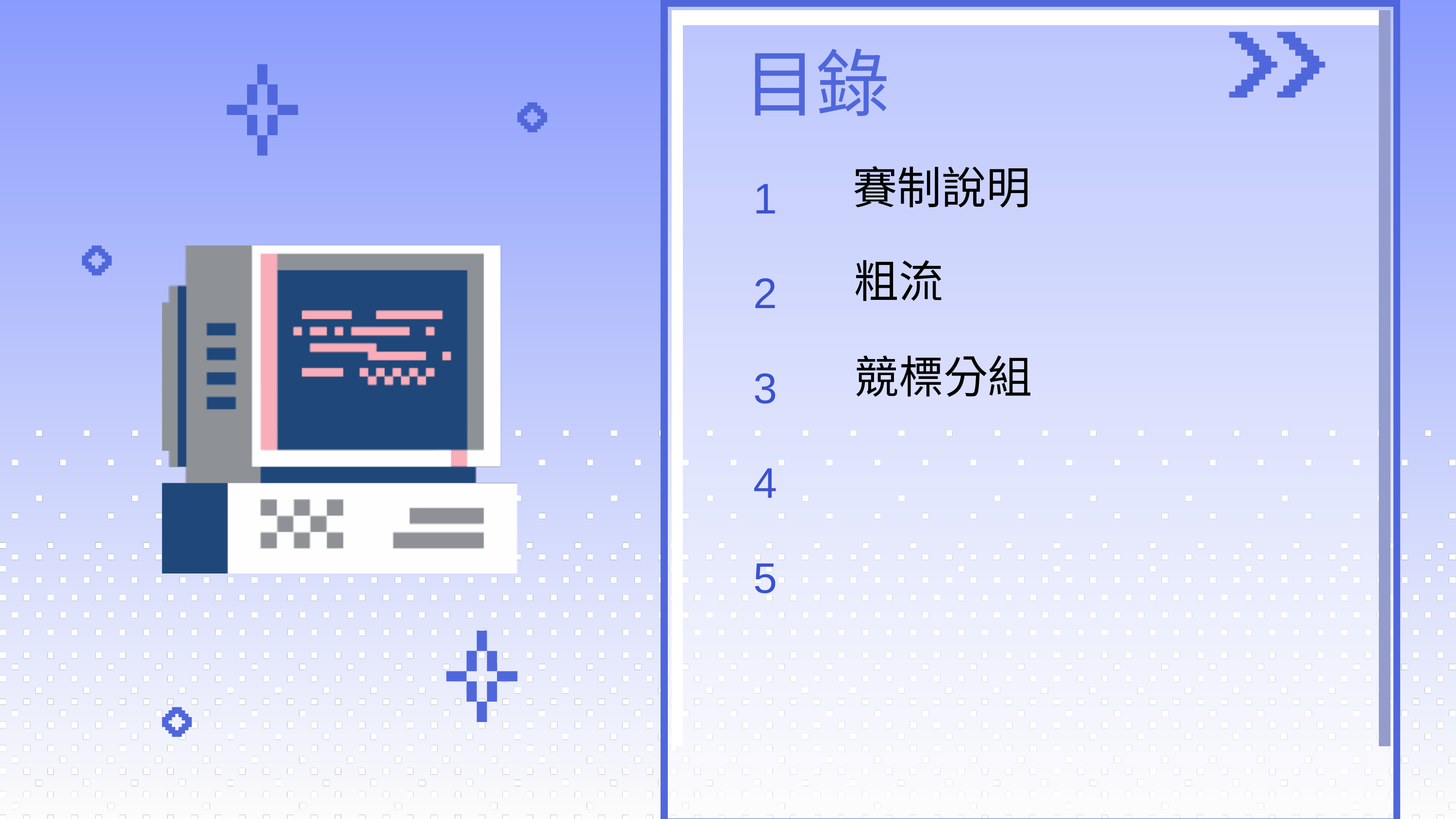

目錄

1
2
3
4
5
賽制說明

粗流
競標分組